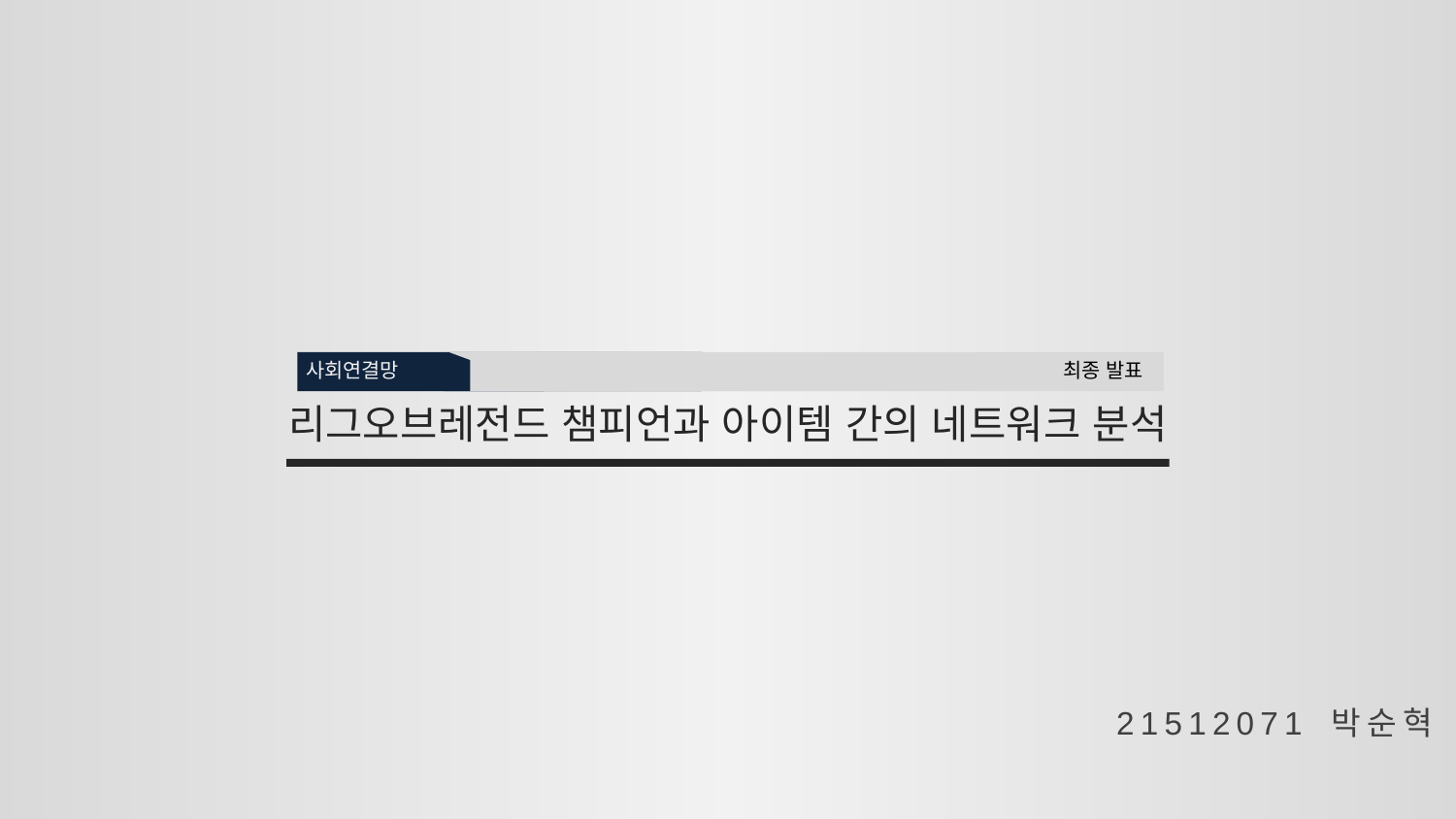

사회연결망
최종 발표

리그오브레전드 챔피언과 아이템 간의 네트워크 분석

21512071 박순혁